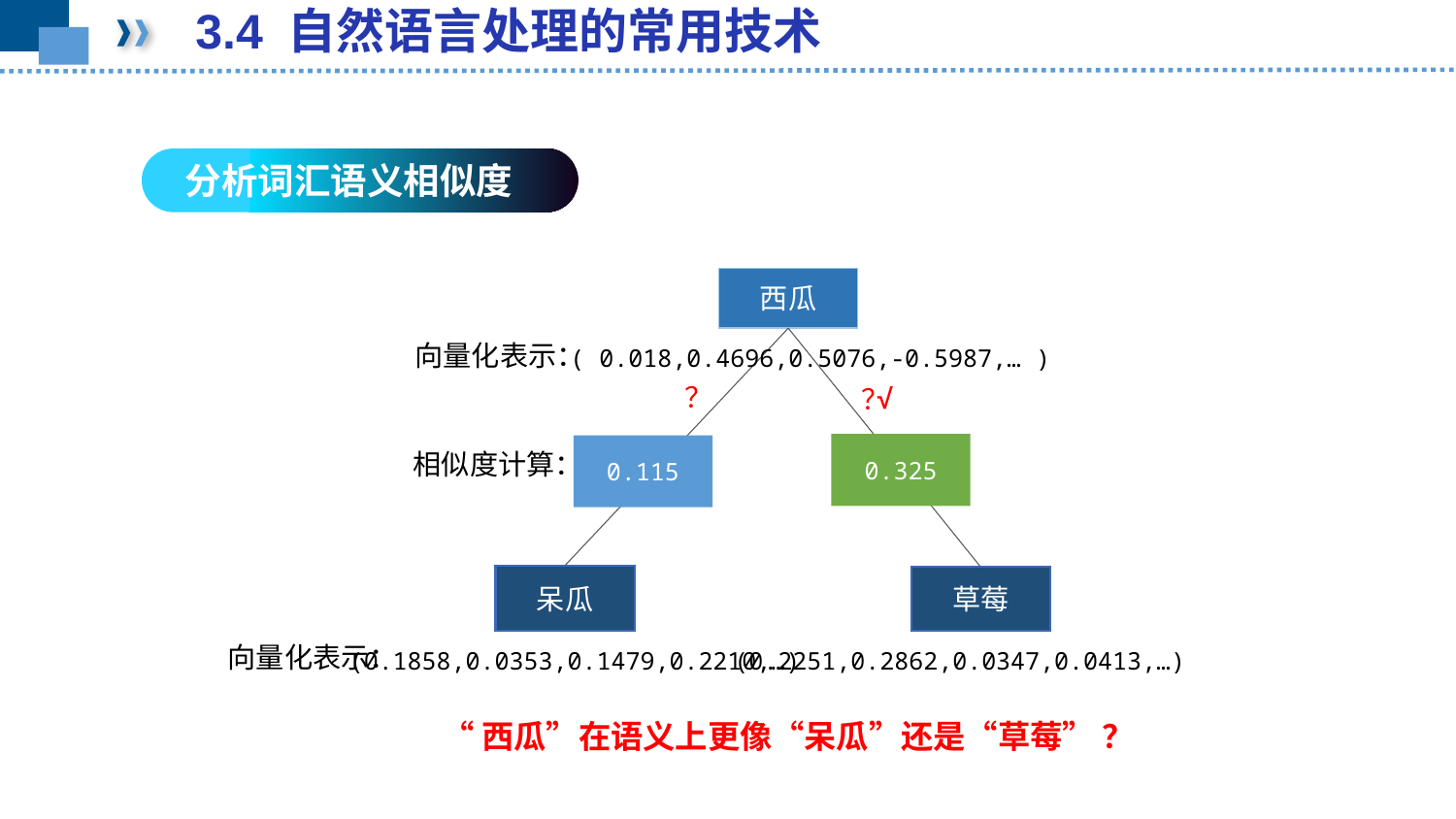

3.4 自然语言处理的常用技术

分析词汇语义相似度
西瓜
向量化表示：
( 0.018,0.4696,0.5076,-0.5987,… )
？
√
？
0.325
0.115
相似度计算：
呆瓜
草莓
向量化表示：
(0.1858,0.0353,0.1479,0.2210,…)
(0.2251,0.2862,0.0347,0.0413,…)
“西瓜”在语义上更像“呆瓜”还是“草莓” ？